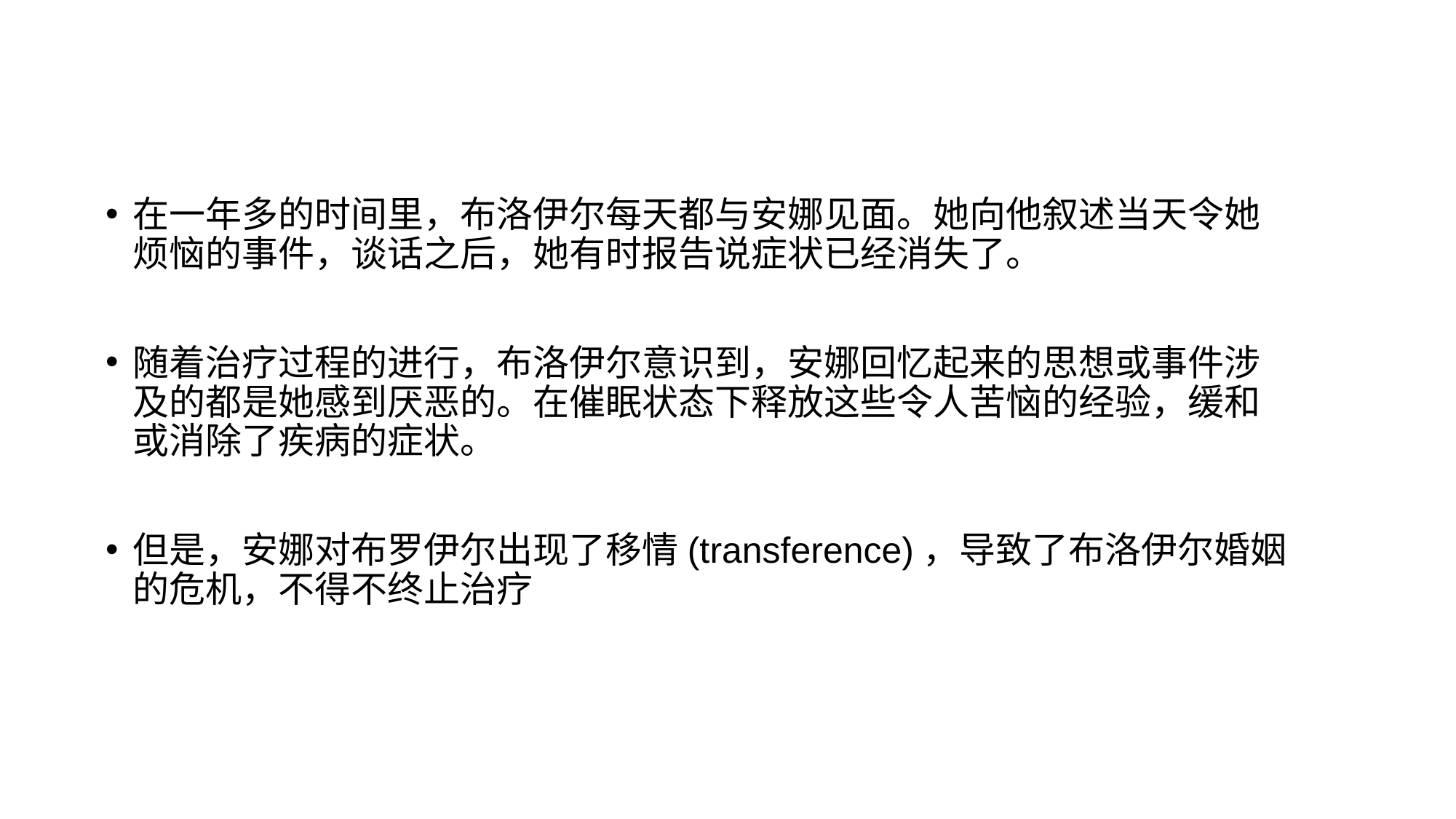

在一年多的时间里，布洛伊尔每天都与安娜见面。她向他叙述当天令她烦恼的事件，谈话之后，她有时报告说症状已经消失了。

随着治疗过程的进行，布洛伊尔意识到，安娜回忆起来的思想或事件涉及的都是她感到厌恶的。在催眠状态下释放这些令人苦恼的经验，缓和或消除了疾病的症状。

但是，安娜对布罗伊尔出现了移情(transference)，导致了布洛伊尔婚姻的危机，不得不终止治疗